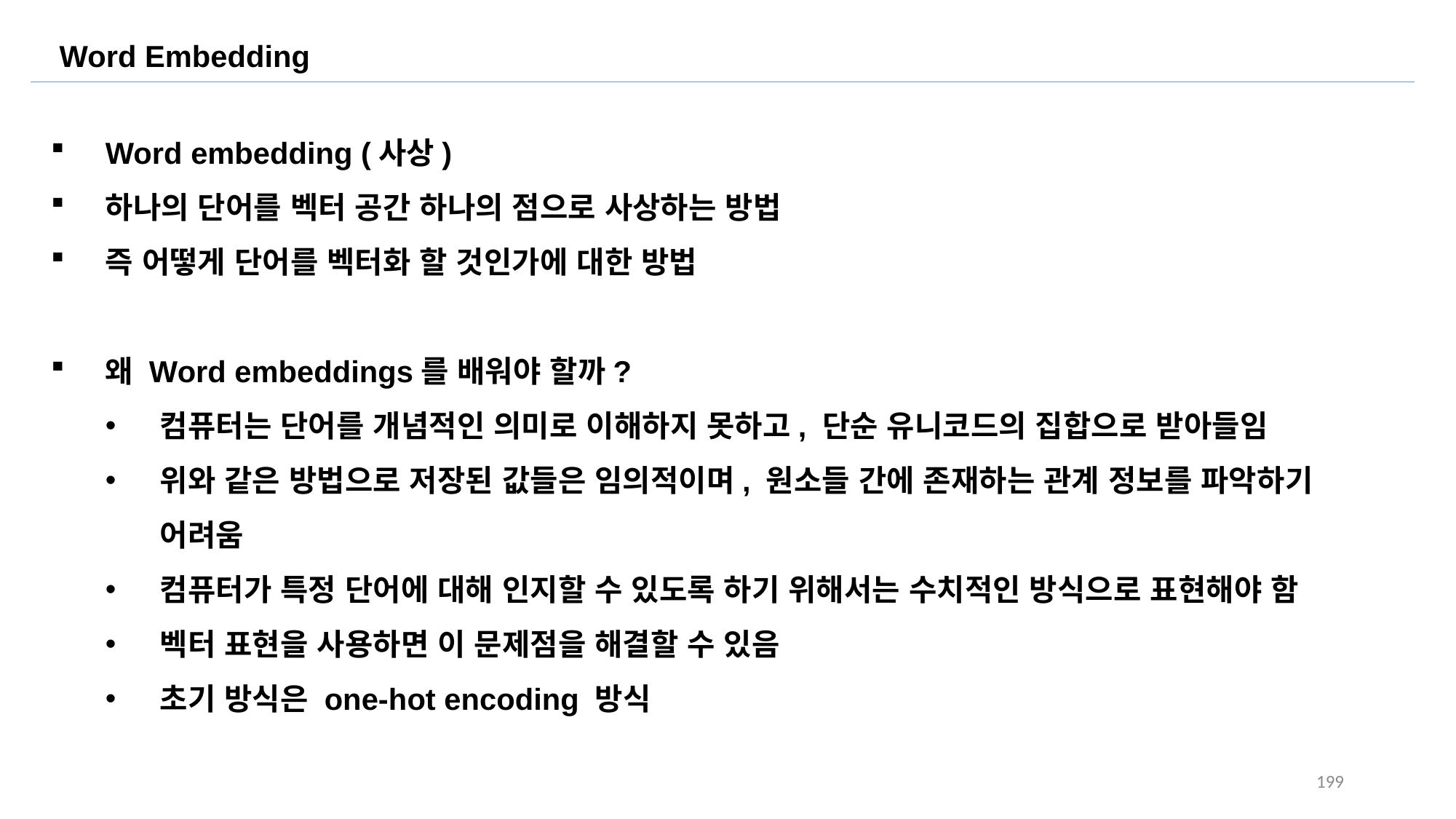

Word Embedding
Word embedding (사상)
하나의 단어를 벡터 공간 하나의 점으로 사상하는 방법
즉 어떻게 단어를 벡터화 할 것인가에 대한 방법

왜 Word embeddings를 배워야 할까?
컴퓨터는 단어를 개념적인 의미로 이해하지 못하고, 단순 유니코드의 집합으로 받아들임
위와 같은 방법으로 저장된 값들은 임의적이며, 원소들 간에 존재하는 관계 정보를 파악하기 어려움
컴퓨터가 특정 단어에 대해 인지할 수 있도록 하기 위해서는 수치적인 방식으로 표현해야 함
벡터 표현을 사용하면 이 문제점을 해결할 수 있음
초기 방식은 one-hot encoding 방식
199